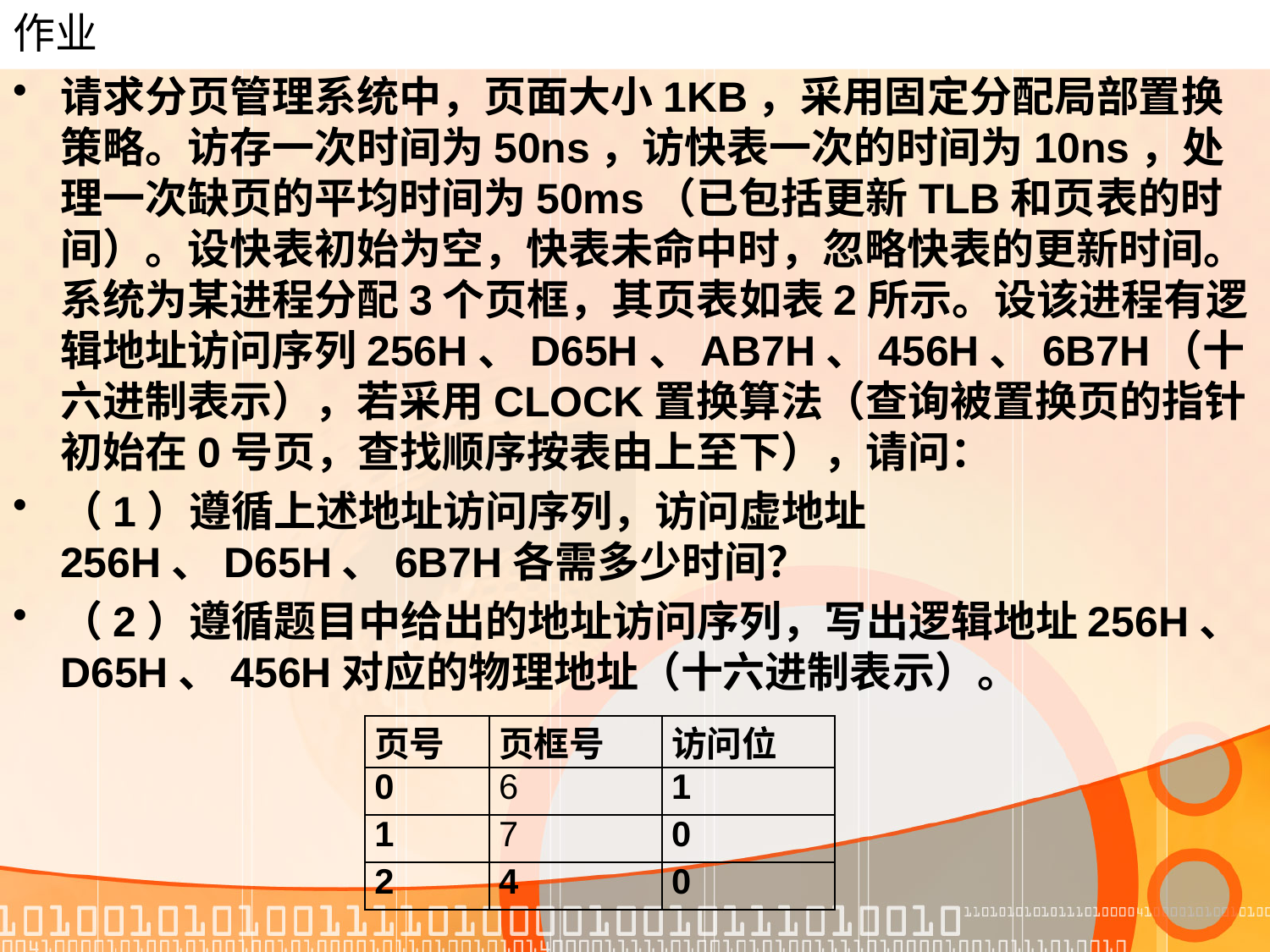

# 作业
请求分页管理系统中，页面大小1KB，采用固定分配局部置换策略。访存一次时间为50ns，访快表一次的时间为10ns，处理一次缺页的平均时间为50ms（已包括更新TLB和页表的时间）。设快表初始为空，快表未命中时，忽略快表的更新时间。系统为某进程分配3个页框，其页表如表2所示。设该进程有逻辑地址访问序列256H、D65H、AB7H、456H、6B7H（十六进制表示），若采用CLOCK置换算法（查询被置换页的指针初始在0号页，查找顺序按表由上至下），请问：
（1）遵循上述地址访问序列，访问虚地址256H、D65H、6B7H各需多少时间？
（2）遵循题目中给出的地址访问序列，写出逻辑地址256H、D65H、456H对应的物理地址（十六进制表示）。
| 页号 | 页框号 | 访问位 |
| --- | --- | --- |
| 0 | 6 | 1 |
| 1 | 7 | 0 |
| 2 | 4 | 0 |